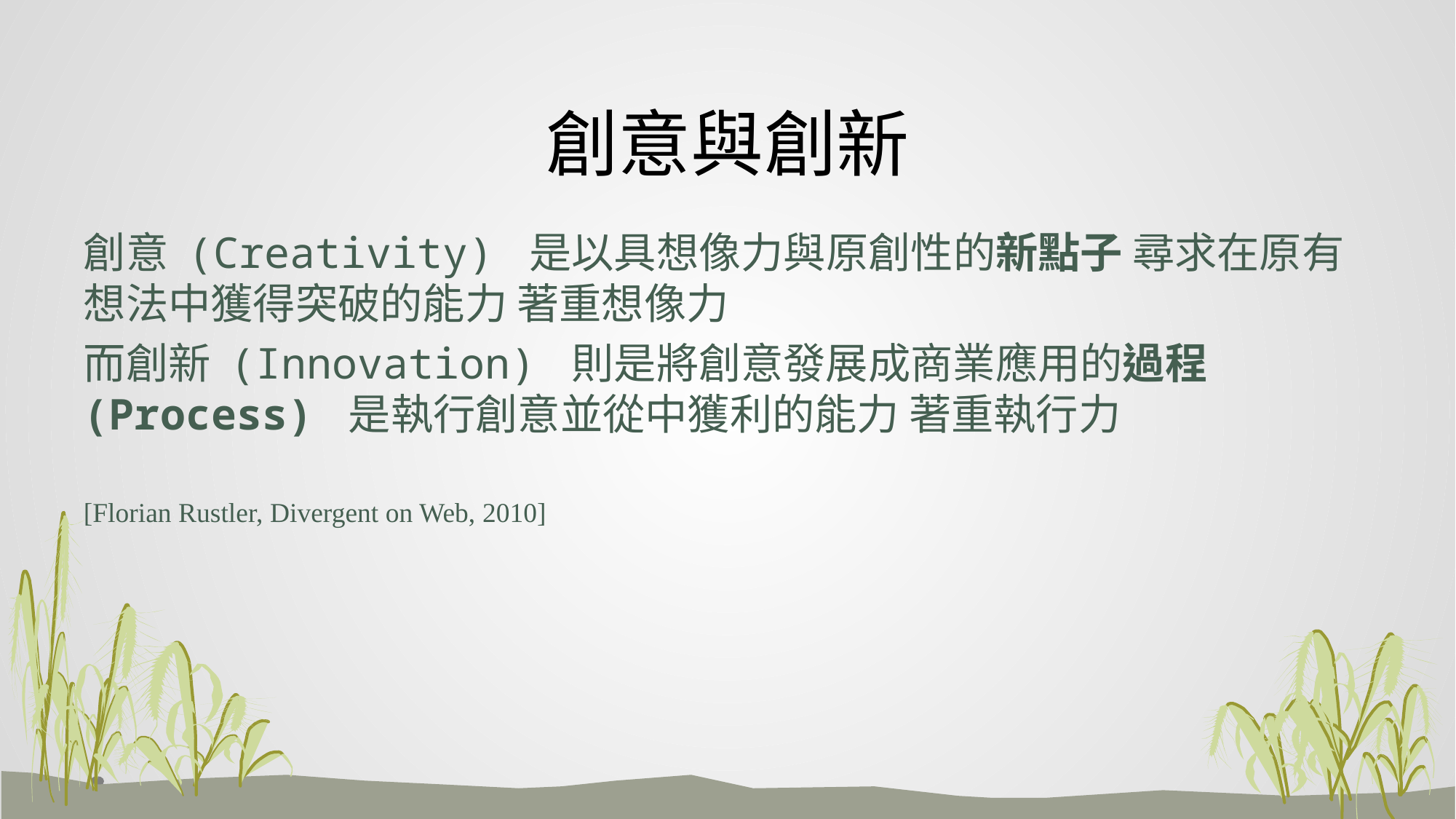

# 創意與創新
創意 (Creativity) 是以具想像力與原創性的新點子 尋求在原有想法中獲得突破的能力 著重想像力
而創新 (Innovation) 則是將創意發展成商業應用的過程 (Process) 是執行創意並從中獲利的能力 著重執行力

[Florian Rustler, Divergent on Web, 2010]